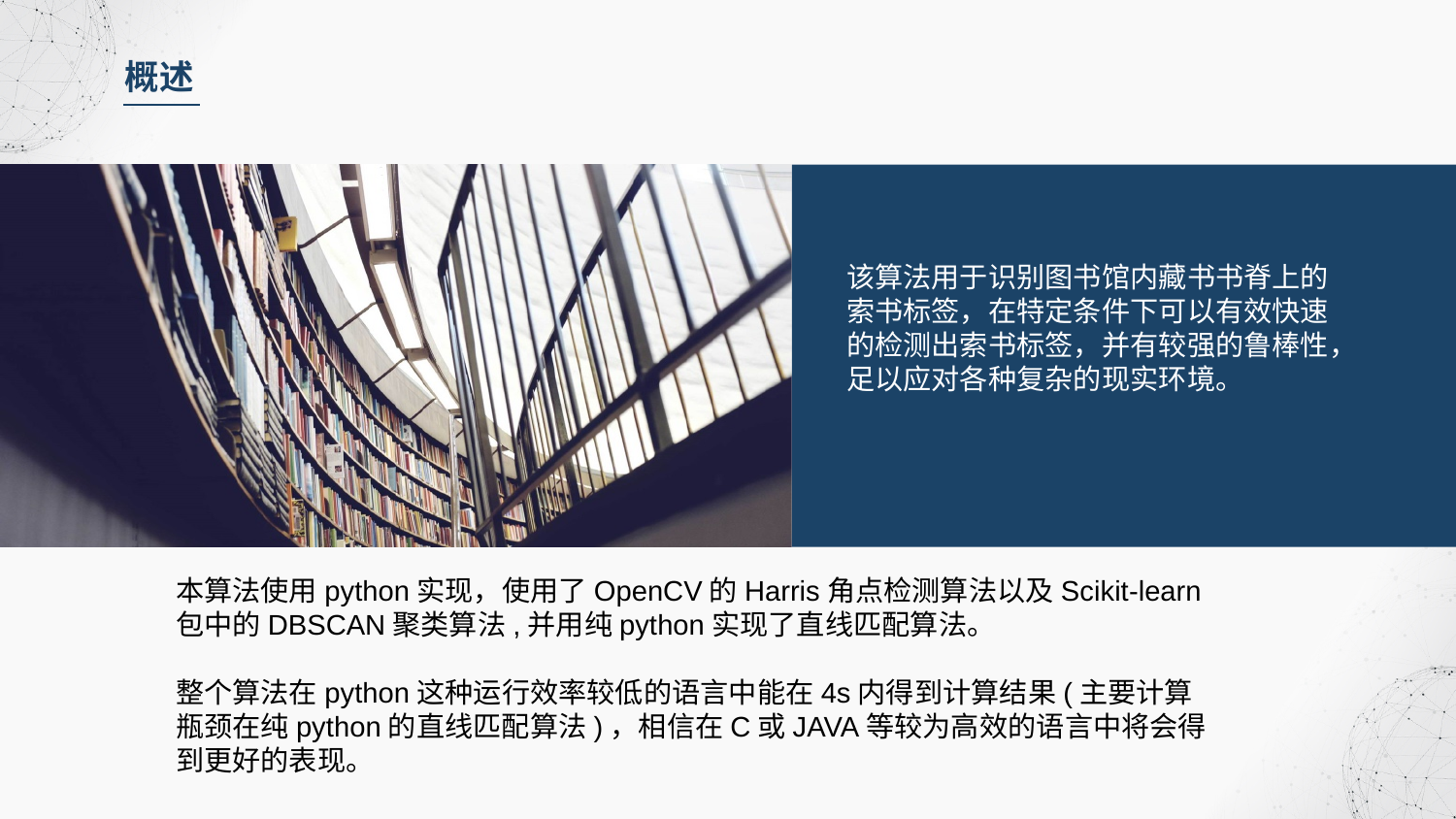

概述

该算法用于识别图书馆内藏书书脊上的索书标签，在特定条件下可以有效快速的检测出索书标签，并有较强的鲁棒性，足以应对各种复杂的现实环境。

本算法使用python实现，使用了OpenCV的Harris角点检测算法以及Scikit-learn包中的DBSCAN聚类算法,并用纯python实现了直线匹配算法。

整个算法在python这种运行效率较低的语言中能在4s内得到计算结果(主要计算瓶颈在纯python的直线匹配算法)，相信在C或JAVA等较为高效的语言中将会得到更好的表现。